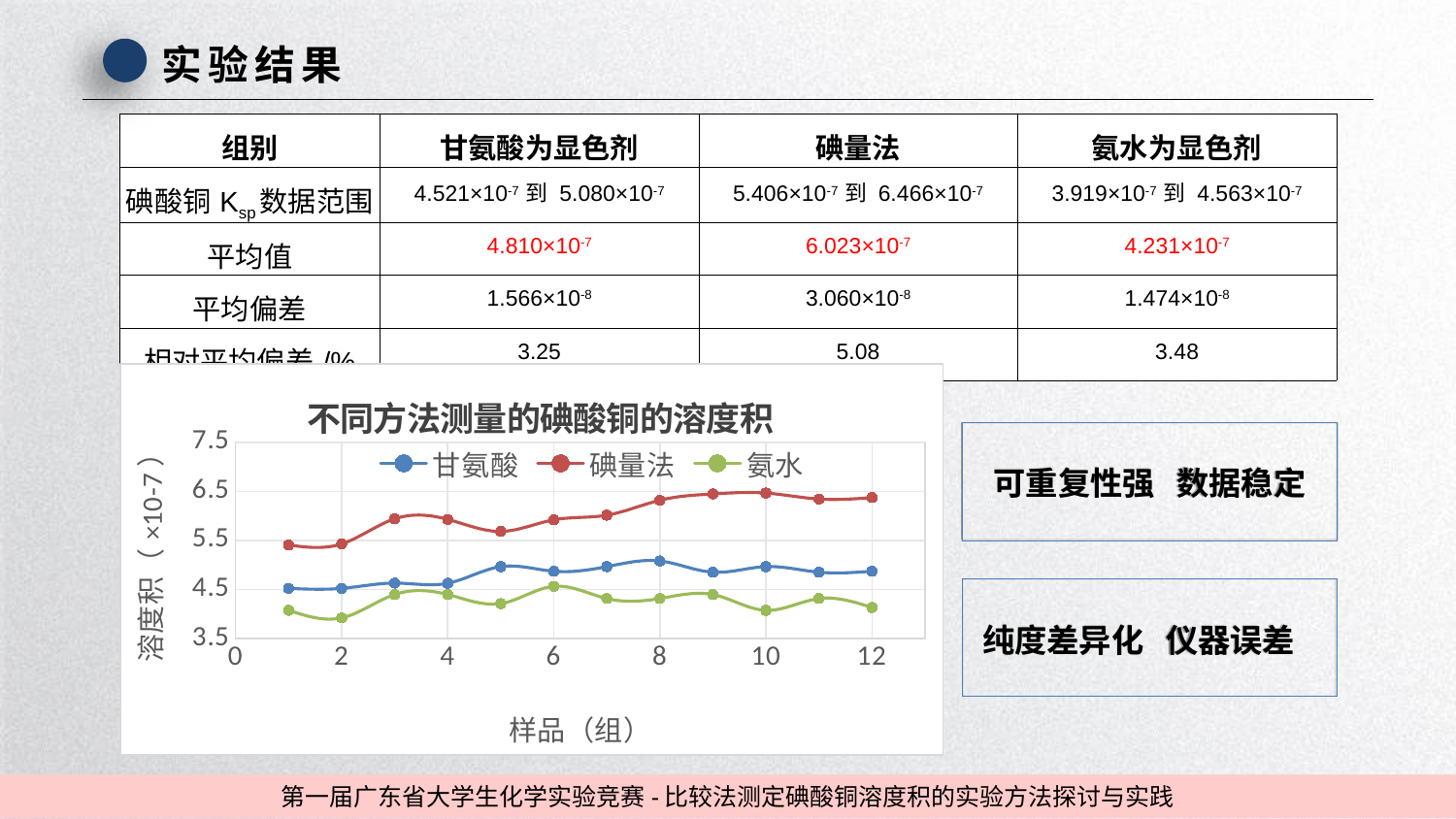

实验结果

| 组别 | 甘氨酸为显色剂 | 碘量法 | 氨水为显色剂 |
| --- | --- | --- | --- |
| 碘酸铜Ksp数据范围 | 4.521×10-7 到 5.080×10-7 | 5.406×10-7 到 6.466×10-7 | 3.919×10-7 到 4.563×10-7 |
| 平均值 | 4.810×10-7 | 6.023×10-7 | 4.231×10-7 |
| 平均偏差 | 1.566×10-8 | 3.060×10-8 | 1.474×10-8 |
| 相对平均偏差/% | 3.25 | 5.08 | 3.48 |

### Chart: 不同方法测量的碘酸铜的溶度积

| Category | 甘氨酸 | 碘量法 | 氨水 |
|---|---|---|---|
可重复性强   数据稳定

纯度差异化   仪器误差